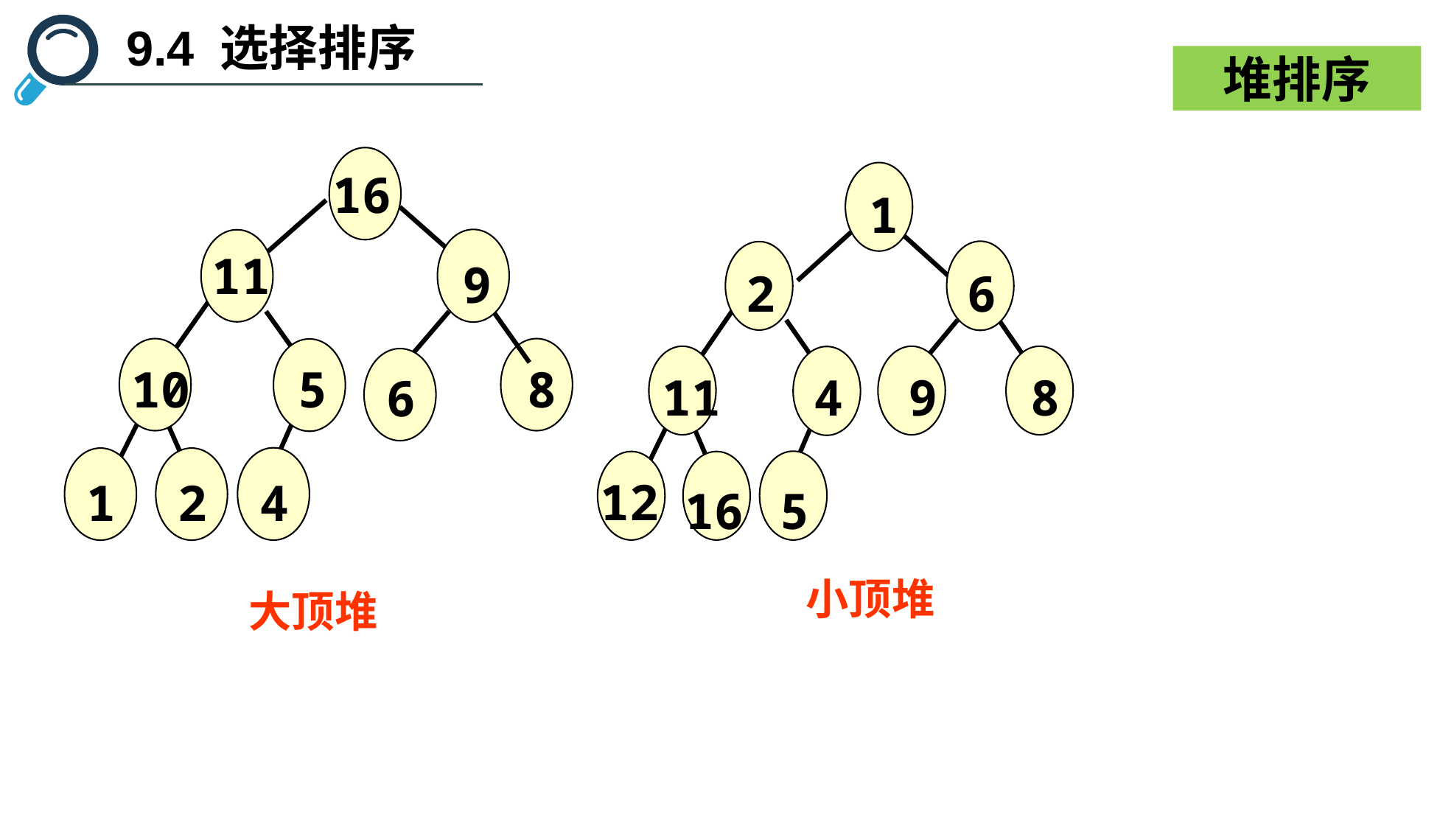

9.4 选择排序
堆排序

 8

16
 11
  9
10
  5
  6
  1
  2
  4

  1
  2
  6
 11
  4
   9
 8
12
16
  5
小顶堆
大顶堆